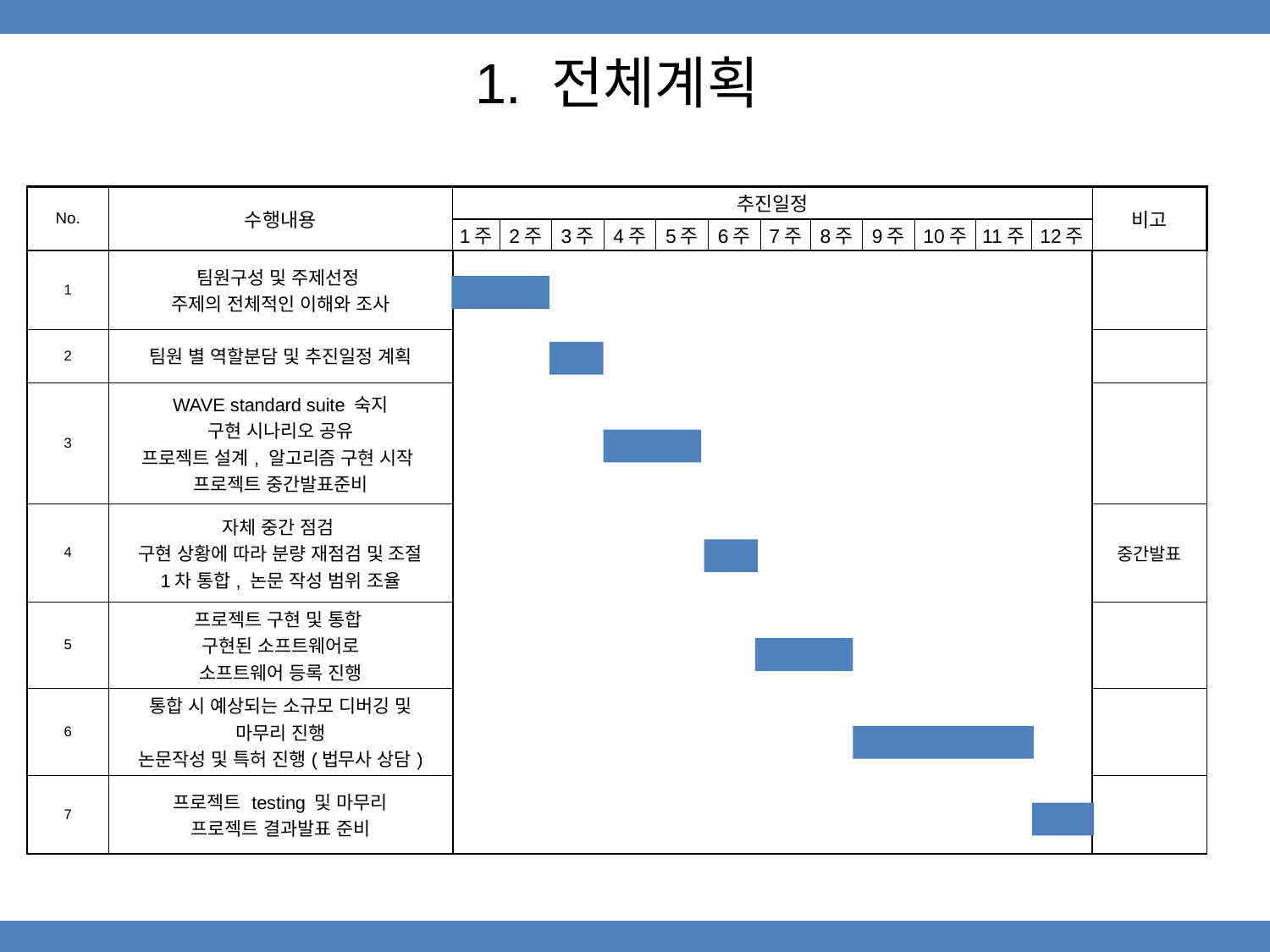

1. 전체계획
| No. | 수행내용 | 추진일정 |  |  |  |  |  |  |  |  |  |  |  | 비고 |
| --- | --- | --- | --- | --- | --- | --- | --- | --- | --- | --- | --- | --- | --- | --- |
|  |  | 1주 | 2주 | 3주 | 4주 | 5주 | 6주 | 7주 | 8주 | 9주 | 10주 | 11주 | 12주 |  |
| 1 | 팀원구성 및 주제선정 주제의 전체적인 이해와 조사 |  |  |  |  |  |  |  |  |  |  |  |  |  |
| 2 | 팀원 별 역할분담 및 추진일정 계획 |  |  |  |  |  |  |  |  |  |  |  |  |  |
| 3 | WAVE standard suite 숙지 구현 시나리오 공유 프로젝트 설계, 알고리즘 구현 시작 프로젝트 중간발표준비 |  |  |  |  |  |  |  |  |  |  |  |  |  |
| 4 | 자체 중간 점검 구현 상황에 따라 분량 재점검 및 조절 1차 통합, 논문 작성 범위 조율 |  |  |  |  |  |  |  |  |  |  |  |  | 중간발표 |
| 5 | 프로젝트 구현 및 통합 구현된 소프트웨어로 소프트웨어 등록 진행 |  |  |  |  |  |  |  |  |  |  |  |  |  |
| 6 | 통합 시 예상되는 소규모 디버깅 및 마무리 진행 논문작성 및 특허 진행(법무사 상담) |  |  |  |  |  |  |  |  |  |  |  |  |  |
| 7 | 프로젝트 testing 및 마무리 프로젝트 결과발표 준비 |  |  |  |  |  |  |  |  |  |  |  |  |  |